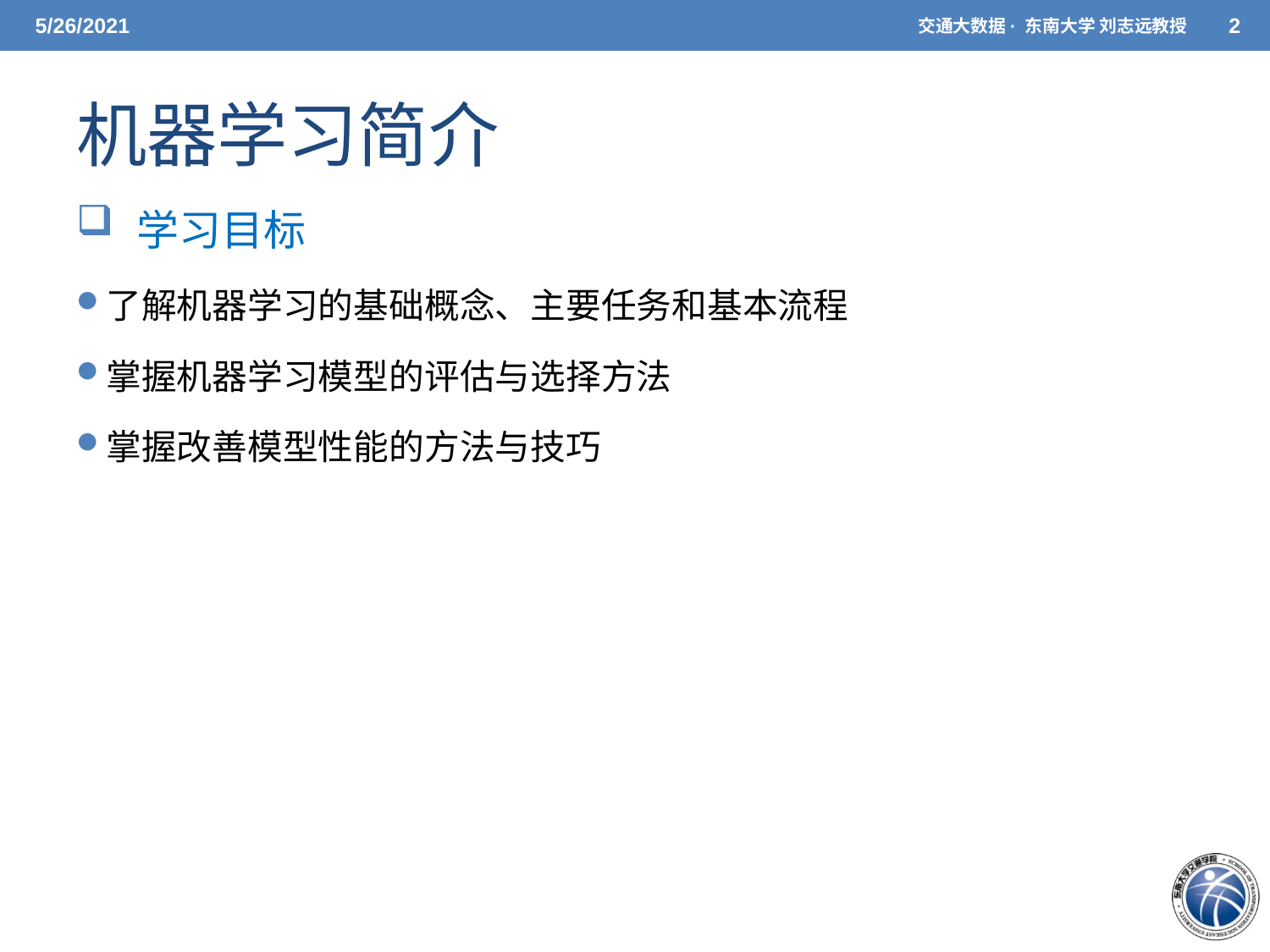

5/26/2021
交通大数据· 东南大学 刘志远教授
2
# 机器学习简介
 学习目标
了解机器学习的基础概念、主要任务和基本流程
掌握机器学习模型的评估与选择方法
掌握改善模型性能的方法与技巧